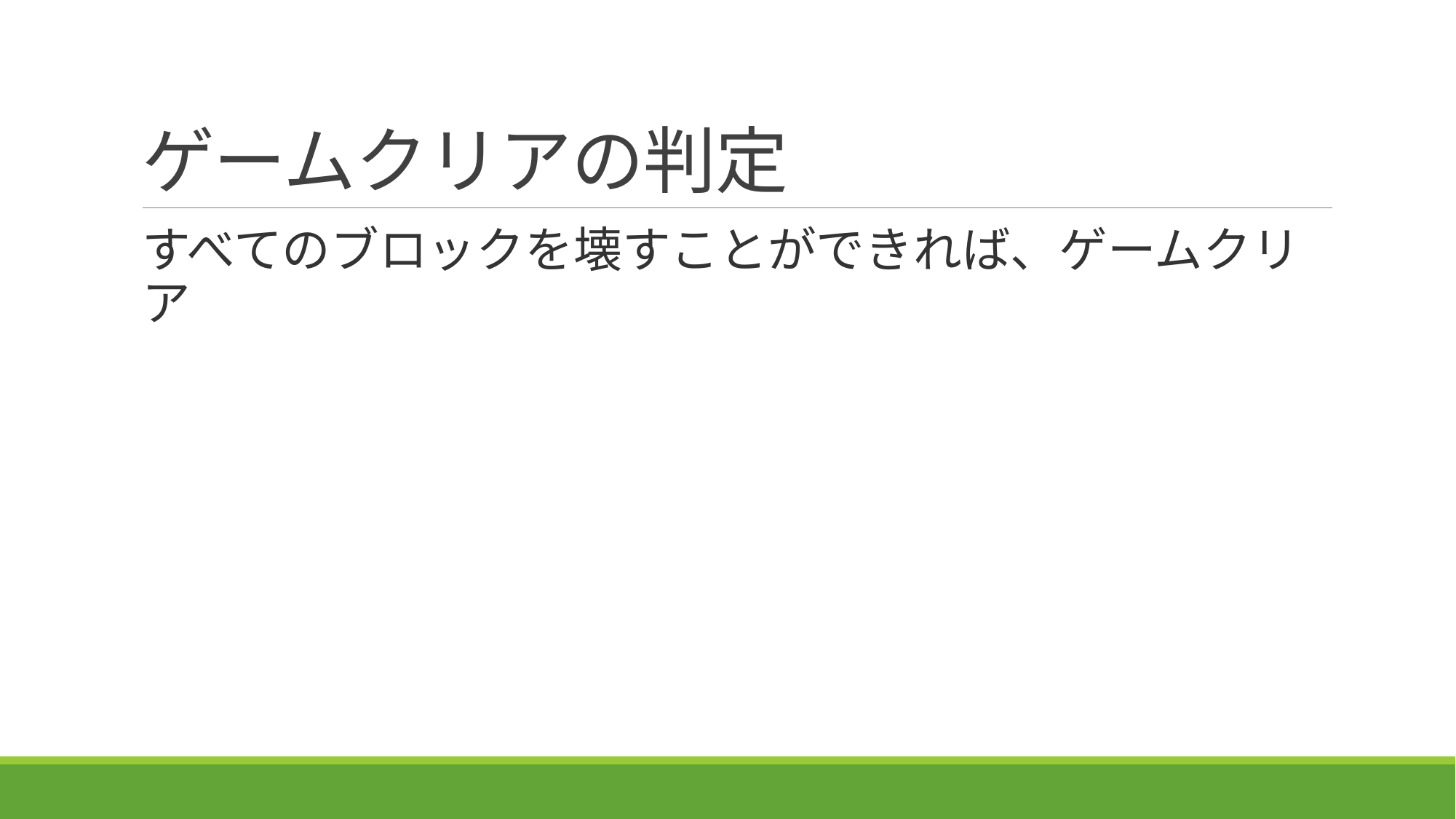

# ゲームクリアの判定
すべてのブロックを壊すことができれば、ゲームクリア